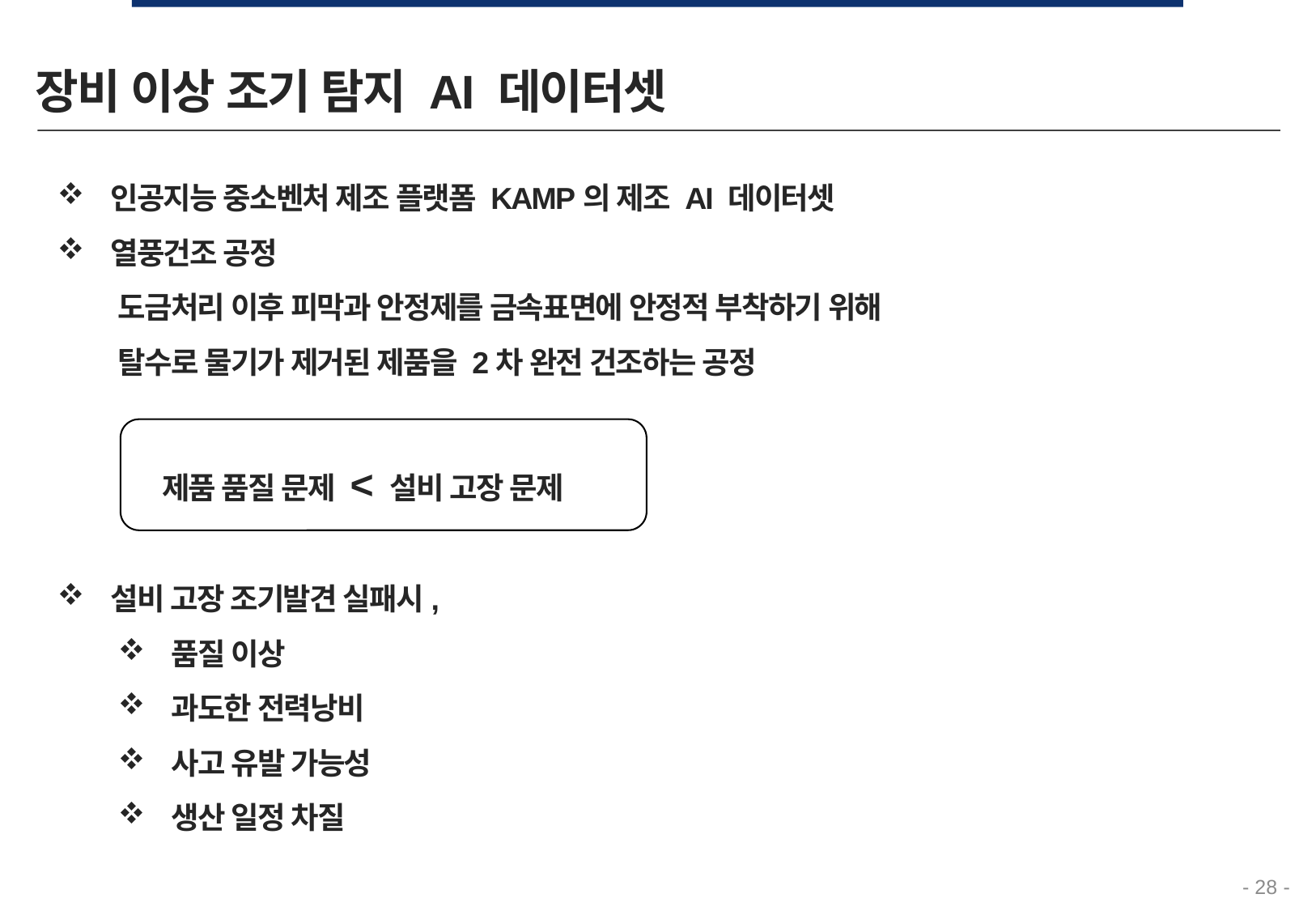

장비 이상 조기 탐지 AI 데이터셋
인공지능 중소벤처 제조 플랫폼 KAMP의 제조 AI 데이터셋
열풍건조 공정
도금처리 이후 피막과 안정제를 금속표면에 안정적 부착하기 위해
탈수로 물기가 제거된 제품을 2차 완전 건조하는 공정

     제품 품질 문제 < 설비 고장 문제

설비 고장 조기발견 실패시,
품질 이상
과도한 전력낭비
사고 유발 가능성
생산 일정 차질

- 28 -